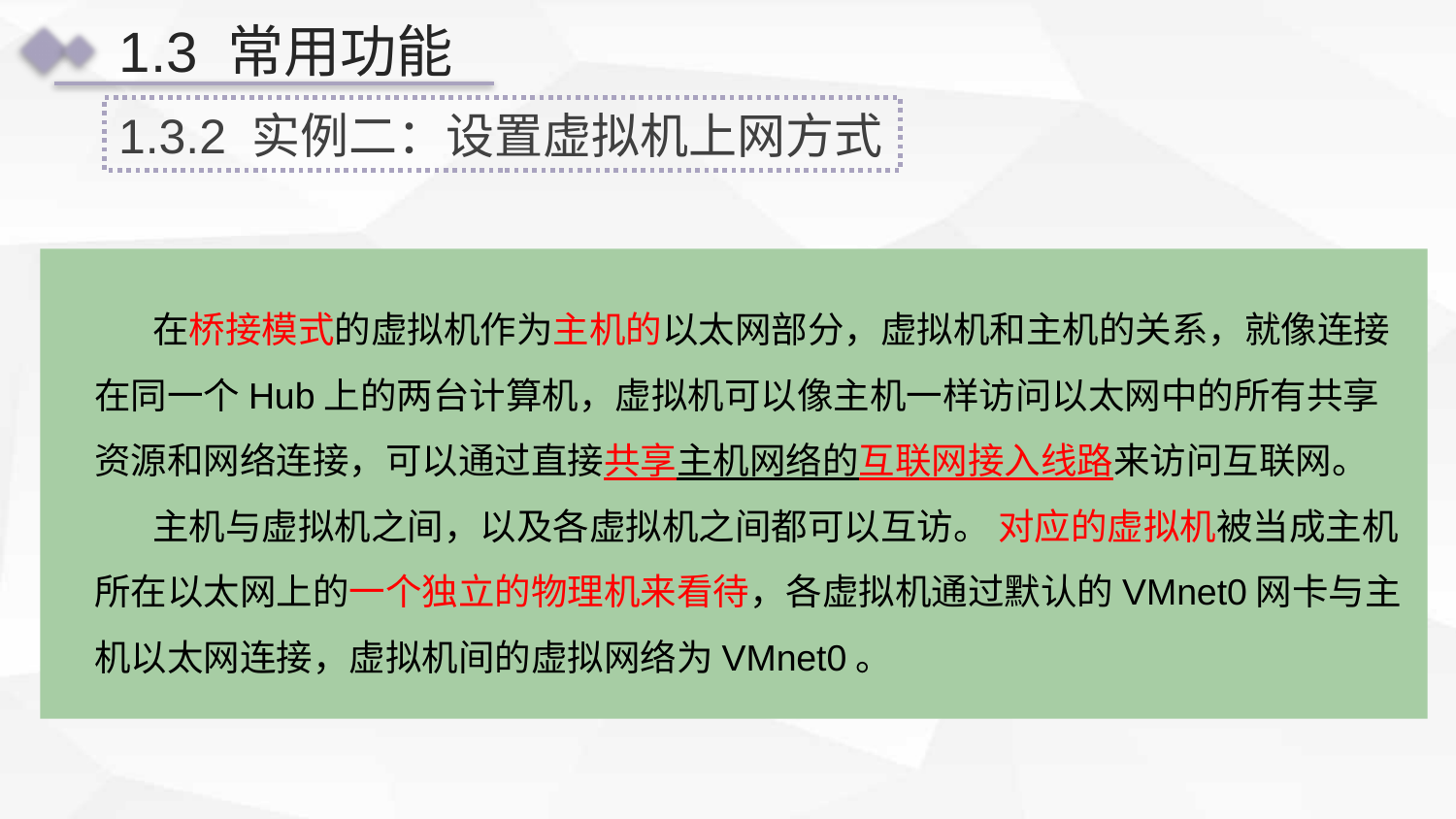

1.3 常用功能

1.3.2 实例二：设置虚拟机上网方式

      在桥接模式的虚拟机作为主机的以太网部分，虚拟机和主机的关系，就像连接在同一个Hub上的两台计算机，虚拟机可以像主机一样访问以太网中的所有共享资源和网络连接，可以通过直接共享主机网络的互联网接入线路来访问互联网。
      主机与虚拟机之间，以及各虚拟机之间都可以互访。 对应的虚拟机被当成主机所在以太网上的一个独立的物理机来看待，各虚拟机通过默认的VMnet0网卡与主机以太网连接，虚拟机间的虚拟网络为VMnet0。